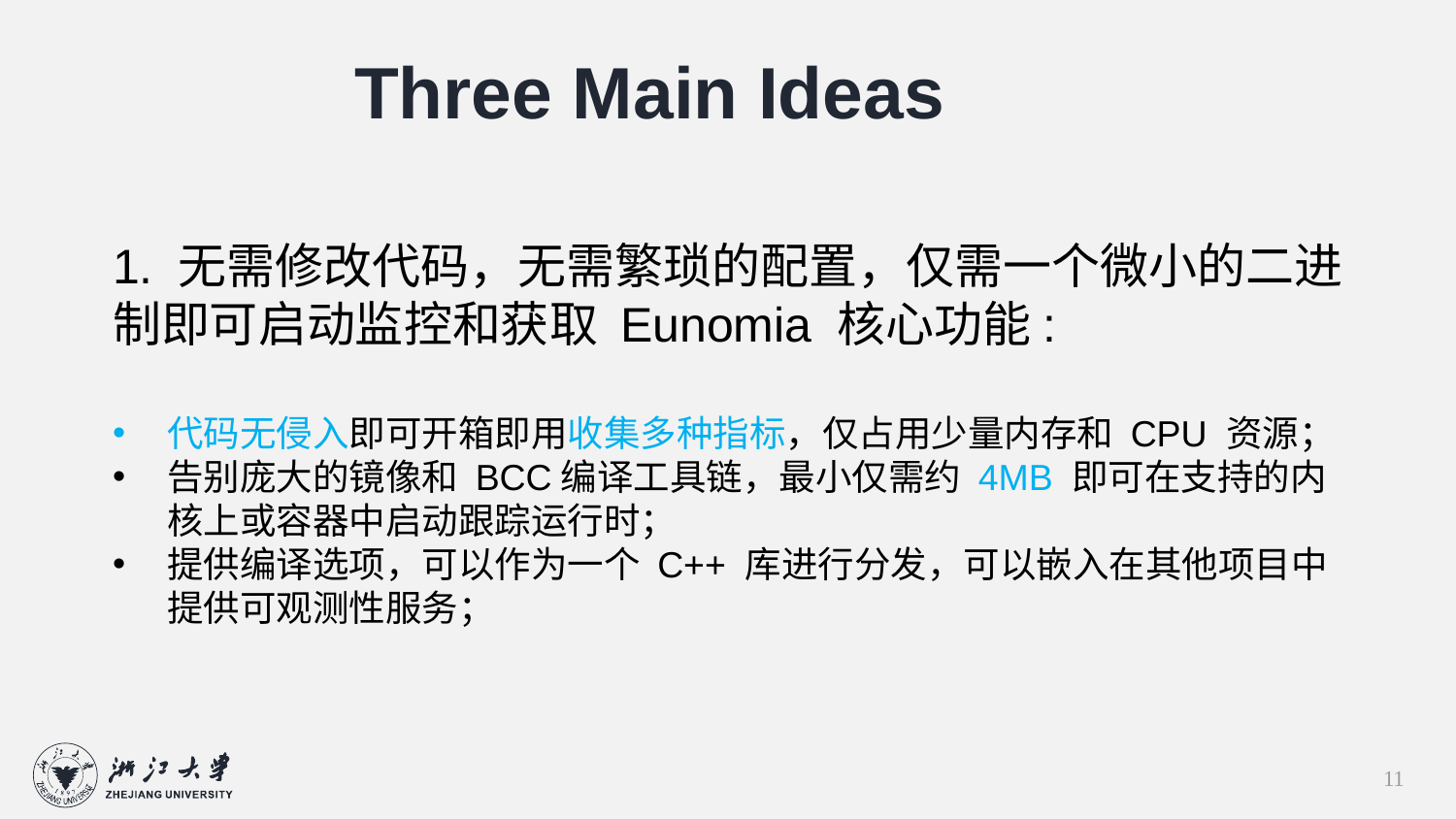

Three Main Ideas
1. 无需修改代码，无需繁琐的配置，仅需一个微小的二进制即可启动监控和获取 Eunomia 核心功能:

代码无侵入即可开箱即用收集多种指标，仅占用少量内存和 CPU 资源；
告别庞大的镜像和 BCC编译工具链，最小仅需约 4MB 即可在支持的内核上或容器中启动跟踪运行时；
提供编译选项，可以作为一个 C++ 库进行分发，可以嵌入在其他项目中提供可观测性服务；
11